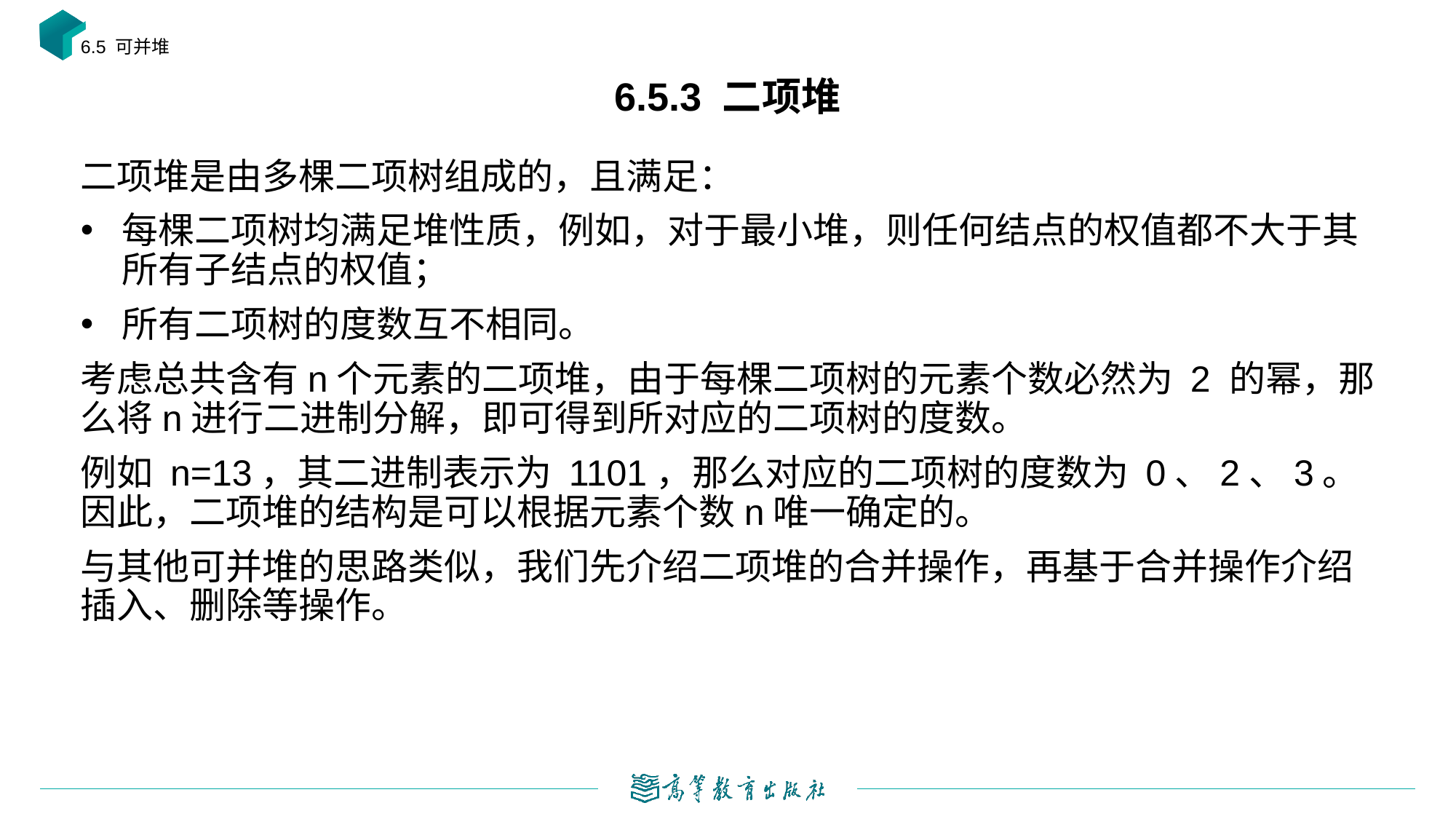

6.5 可并堆

# 6.5.3 二项堆
二项堆是由多棵二项树组成的，且满足：
每棵二项树均满足堆性质，例如，对于最小堆，则任何结点的权值都不大于其所有子结点的权值；
所有二项树的度数互不相同。
考虑总共含有n个元素的二项堆，由于每棵二项树的元素个数必然为 2 的幂，那么将n进行二进制分解，即可得到所对应的二项树的度数。
例如 n=13，其二进制表示为 1101，那么对应的二项树的度数为 0、2、3。因此，二项堆的结构是可以根据元素个数n唯一确定的。
与其他可并堆的思路类似，我们先介绍二项堆的合并操作，再基于合并操作介绍插入、删除等操作。